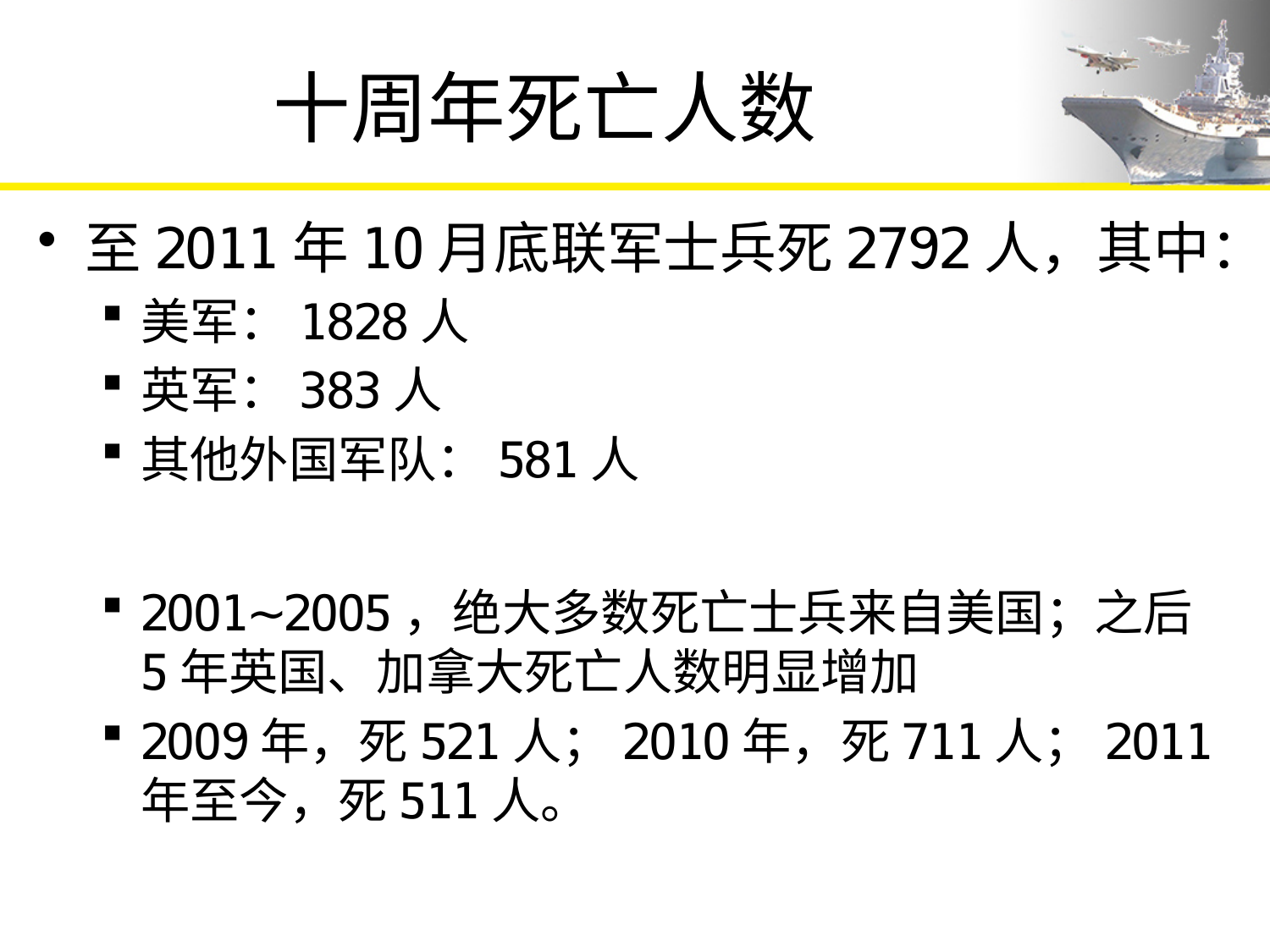

# 十周年死亡人数
至2011年10月底联军士兵死2792人，其中：
美军：1828人
英军：383人
其他外国军队：581人

2001~2005，绝大多数死亡士兵来自美国；之后5年英国、加拿大死亡人数明显增加
2009年，死521人；2010年，死711人；2011年至今，死511人。